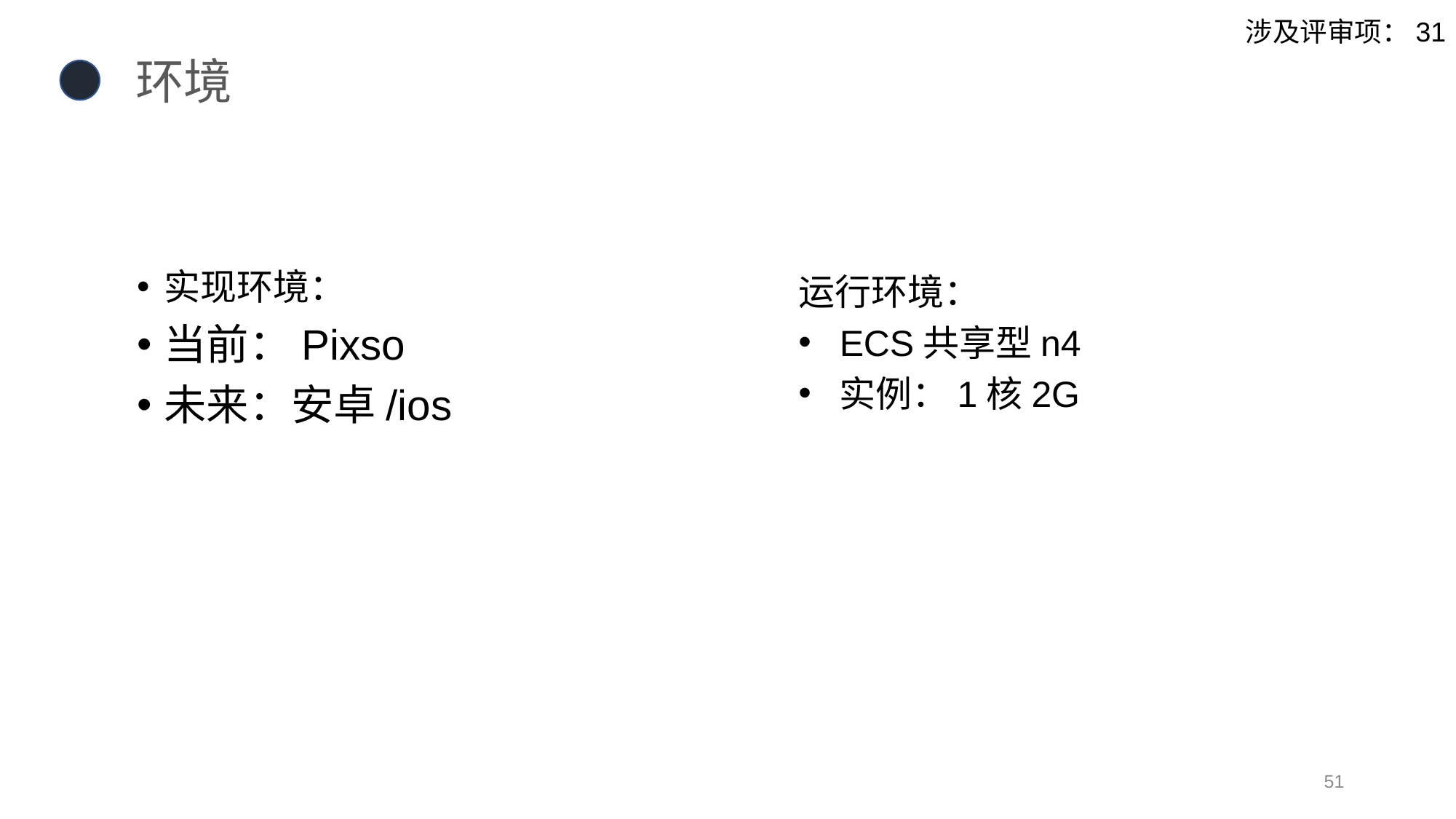

涉及评审项：31
环境

实现环境：
当前：Pixso
未来：安卓/ios
运行环境：
ECS共享型n4
实例：1核2G
51